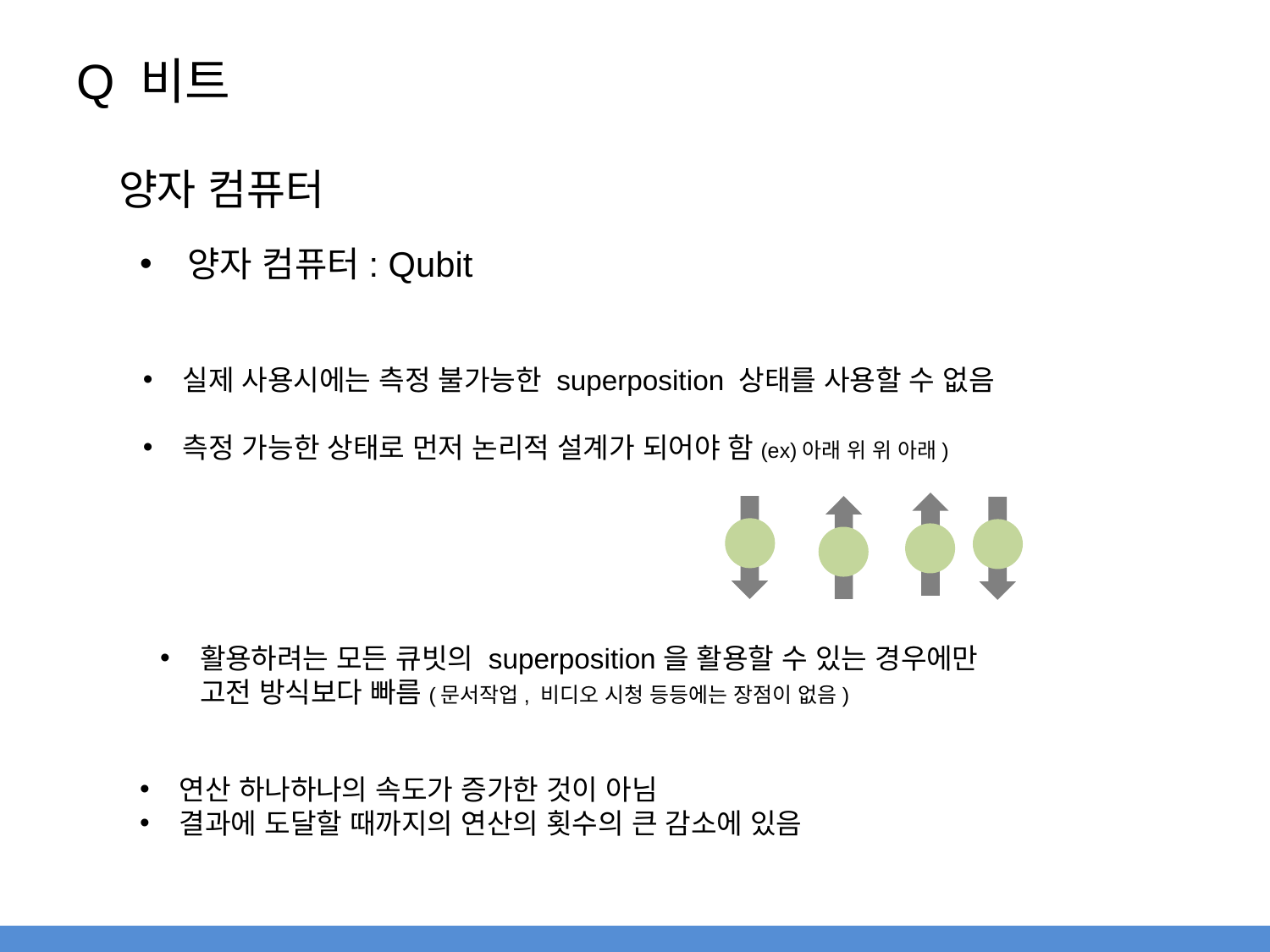

# Q 비트
양자 컴퓨터
양자 컴퓨터: Qubit
실제 사용시에는 측정 불가능한 superposition 상태를 사용할 수 없음

측정 가능한 상태로 먼저 논리적 설계가 되어야 함(ex)아래 위 위 아래)

활용하려는 모든 큐빗의 superposition을 활용할 수 있는 경우에만
고전 방식보다 빠름(문서작업, 비디오 시청 등등에는 장점이 없음)
연산 하나하나의 속도가 증가한 것이 아님
결과에 도달할 때까지의 연산의 횟수의 큰 감소에 있음